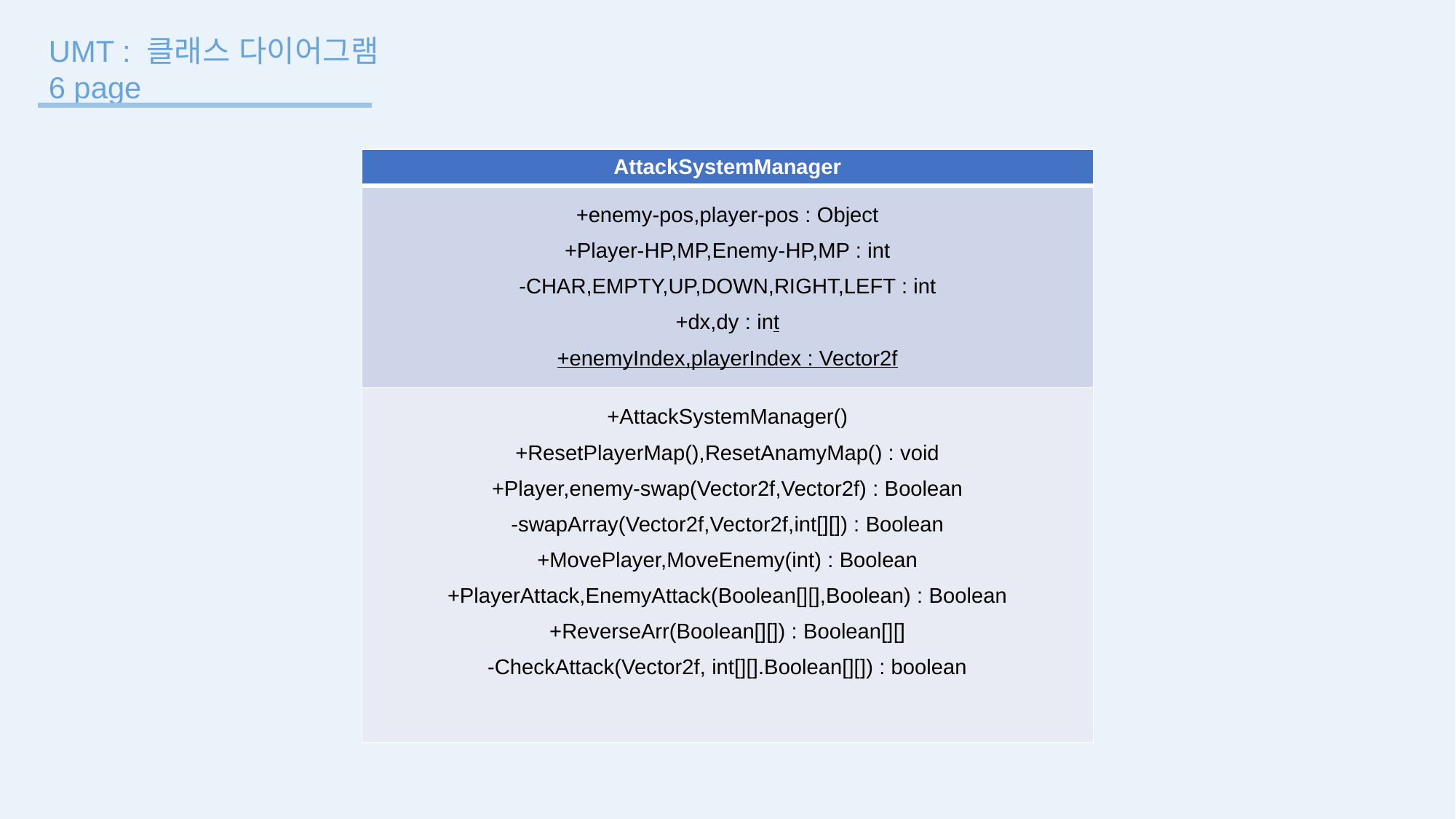

UMT : 클래스 다이어그램
6 page
| AttackSystemManager |
| --- |
| +enemy-pos,player-pos : Object +Player-HP,MP,Enemy-HP,MP : int -CHAR,EMPTY,UP,DOWN,RIGHT,LEFT : int +dx,dy : int +enemyIndex,playerIndex : Vector2f |
| +AttackSystemManager() +ResetPlayerMap(),ResetAnamyMap() : void +Player,enemy-swap(Vector2f,Vector2f) : Boolean -swapArray(Vector2f,Vector2f,int[][]) : Boolean +MovePlayer,MoveEnemy(int) : Boolean +PlayerAttack,EnemyAttack(Boolean[][],Boolean) : Boolean +ReverseArr(Boolean[][]) : Boolean[][] -CheckAttack(Vector2f, int[][].Boolean[][]) : boolean |